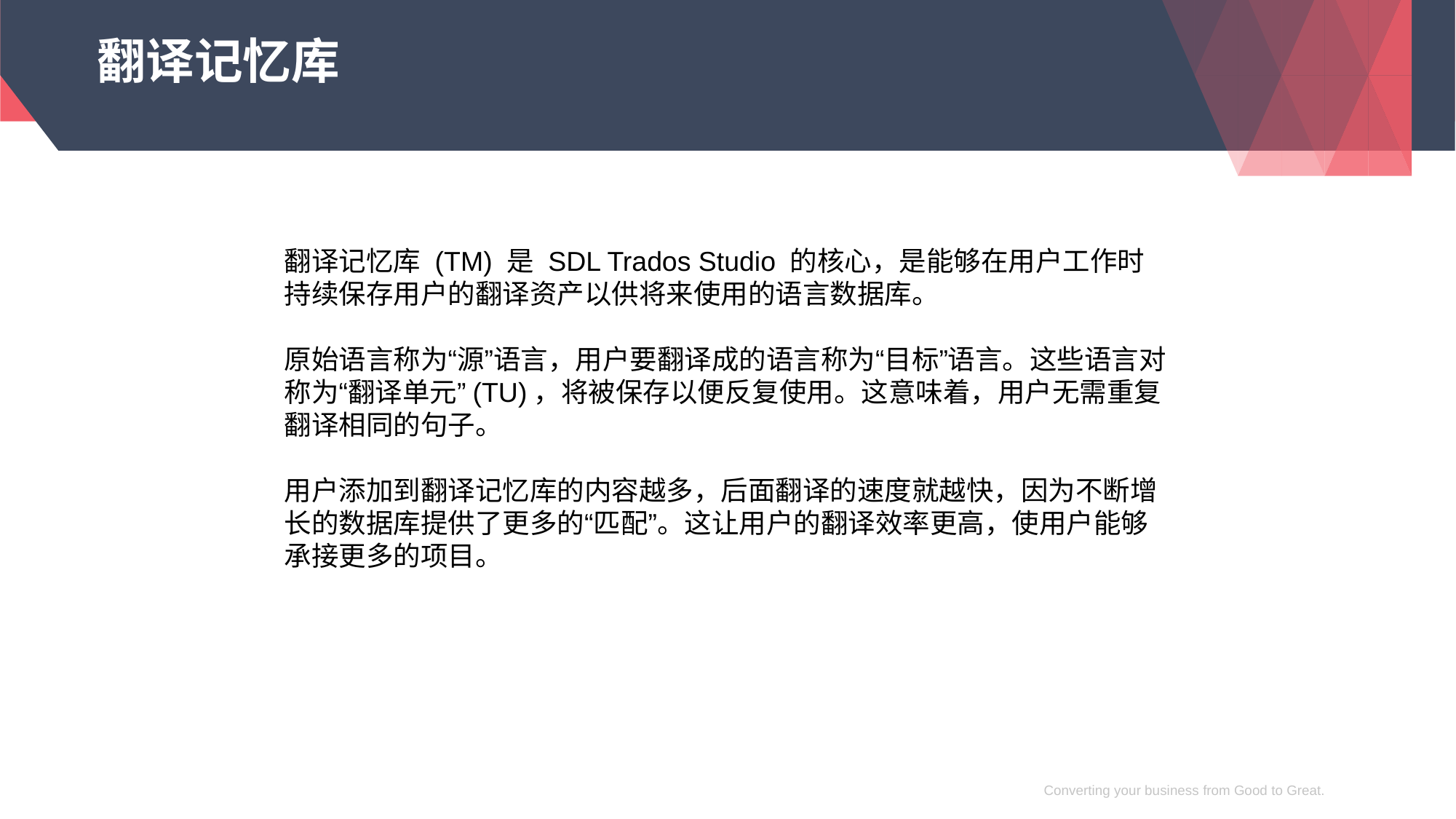

# 翻译记忆库

翻译记忆库 (TM) 是 SDL Trados Studio 的核心，是能够在用户工作时持续保存用户的翻译资产以供将来使用的语言数据库。

原始语言称为“源”语言，用户要翻译成的语言称为“目标”语言。这些语言对称为“翻译单元”(TU)，将被保存以便反复使用。这意味着，用户无需重复翻译相同的句子。

用户添加到翻译记忆库的内容越多，后面翻译的速度就越快，因为不断增长的数据库提供了更多的“匹配”。这让用户的翻译效率更高，使用户能够承接更多的项目。
Converting your business from Good to Great.
6